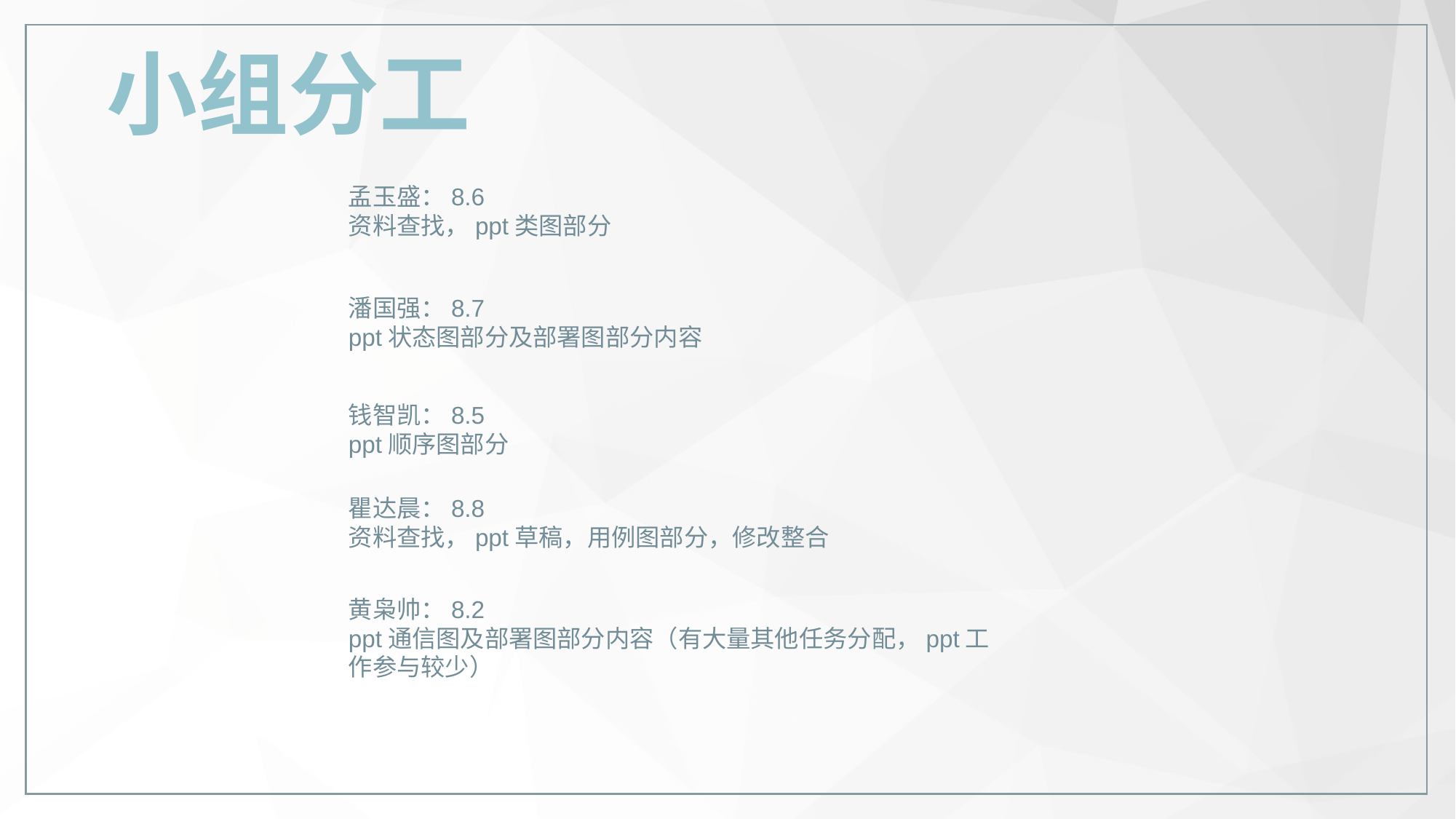

小组分工
孟玉盛：8.6
资料查找，ppt类图部分
潘国强：8.7
ppt状态图部分及部署图部分内容
钱智凯：8.5
ppt顺序图部分
瞿达晨：8.8
资料查找，ppt草稿，用例图部分，修改整合
黄枭帅：8.2
ppt通信图及部署图部分内容（有大量其他任务分配，ppt工作参与较少）